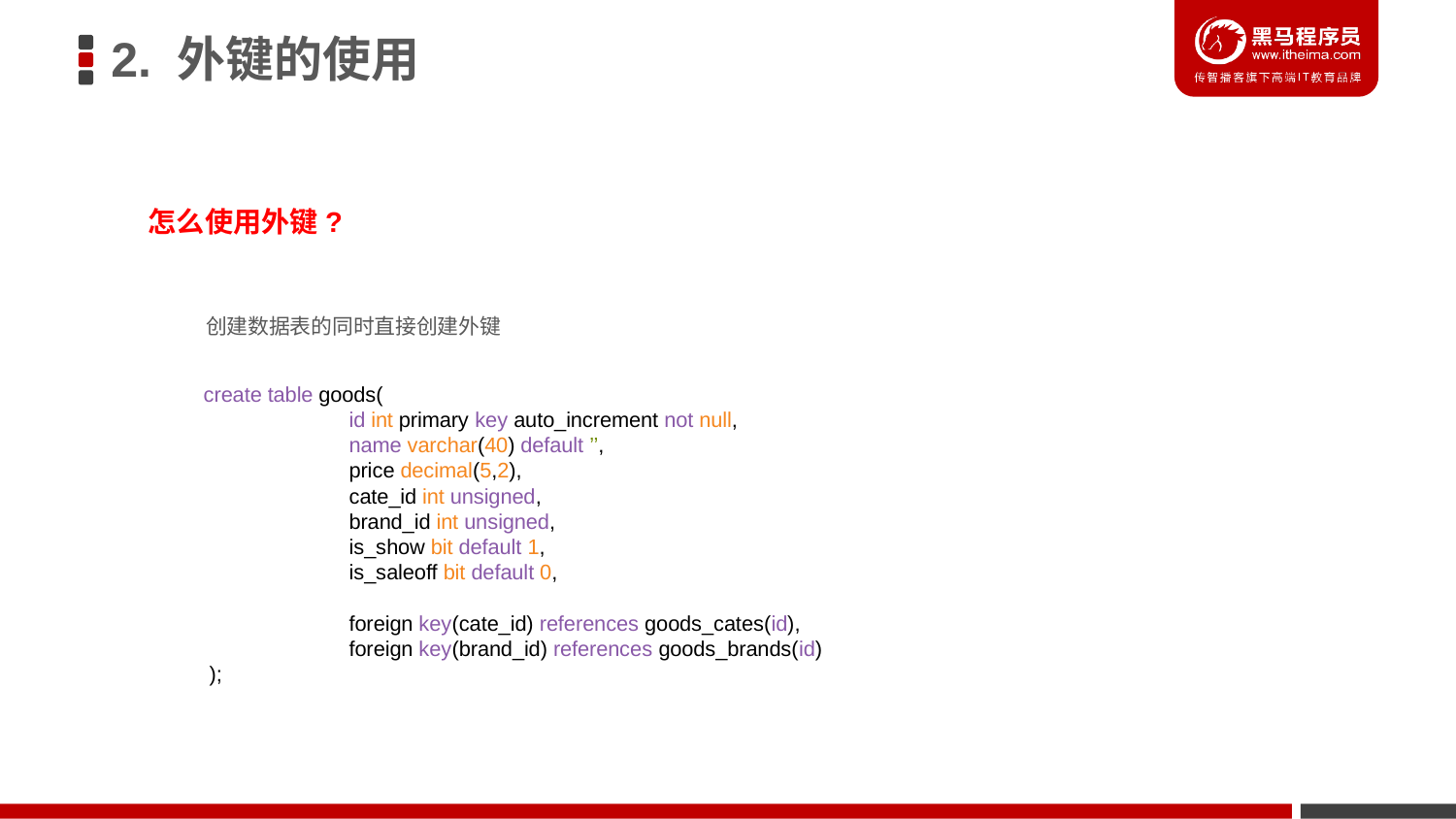

2. 外键的使用
怎么使用外键?
创建数据表的同时直接创建外键
create table goods(
	id int primary key auto_increment not null,
	name varchar(40) default ’’,
	price decimal(5,2),
	cate_id int unsigned,
	brand_id int unsigned,
	is_show bit default 1,
	is_saleoff bit default 0,

	foreign key(cate_id) references goods_cates(id), 	foreign key(brand_id) references goods_brands(id)
 );